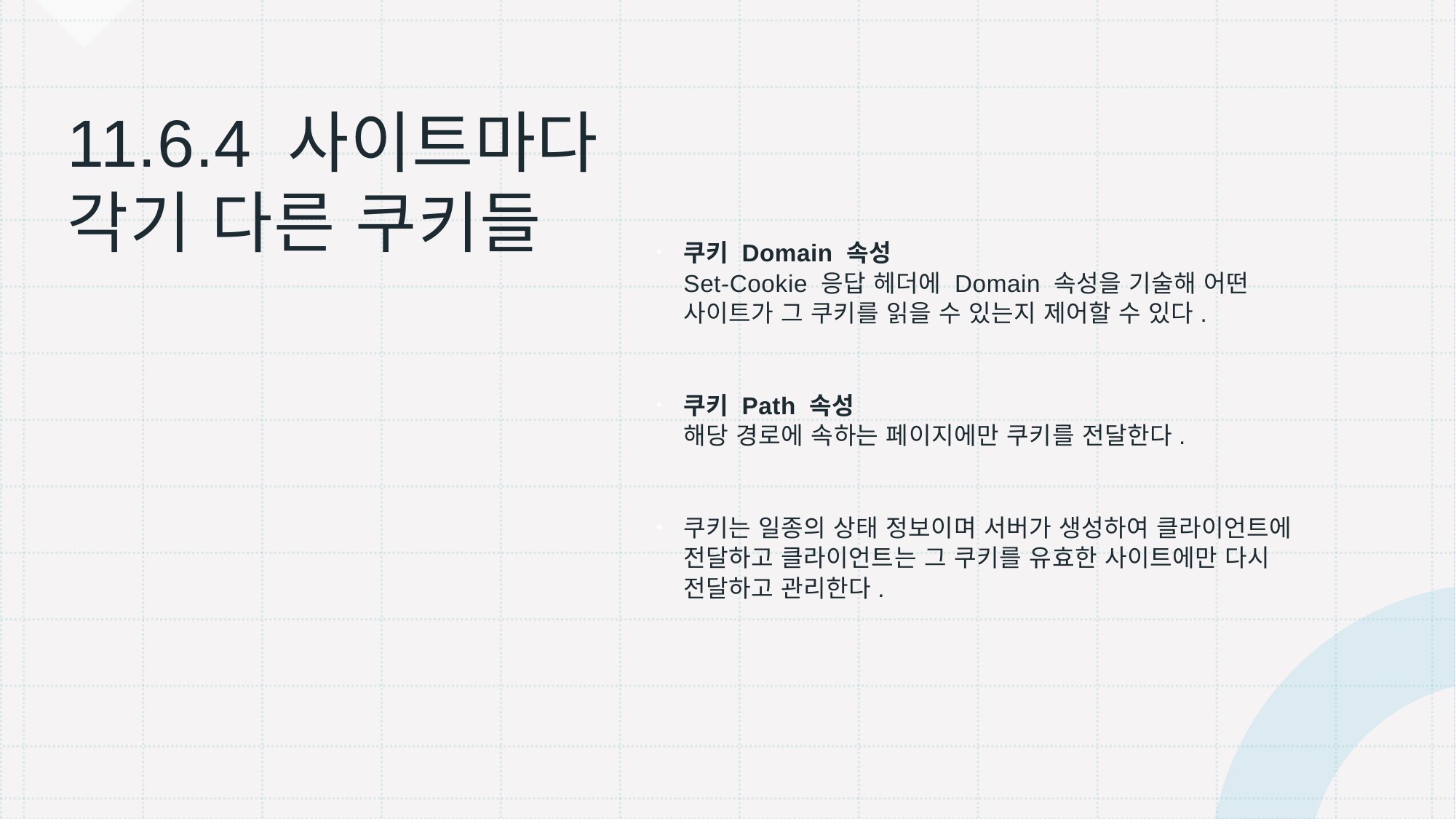

쿠키 Domain 속성
Set-Cookie 응답 헤더에 Domain 속성을 기술해 어떤 사이트가 그 쿠키를 읽을 수 있는지 제어할 수 있다.

쿠키 Path 속성
해당 경로에 속하는 페이지에만 쿠키를 전달한다.

쿠키는 일종의 상태 정보이며 서버가 생성하여 클라이언트에 전달하고 클라이언트는 그 쿠키를 유효한 사이트에만 다시 전달하고 관리한다.
# 11.6.4 사이트마다 각기 다른 쿠키들